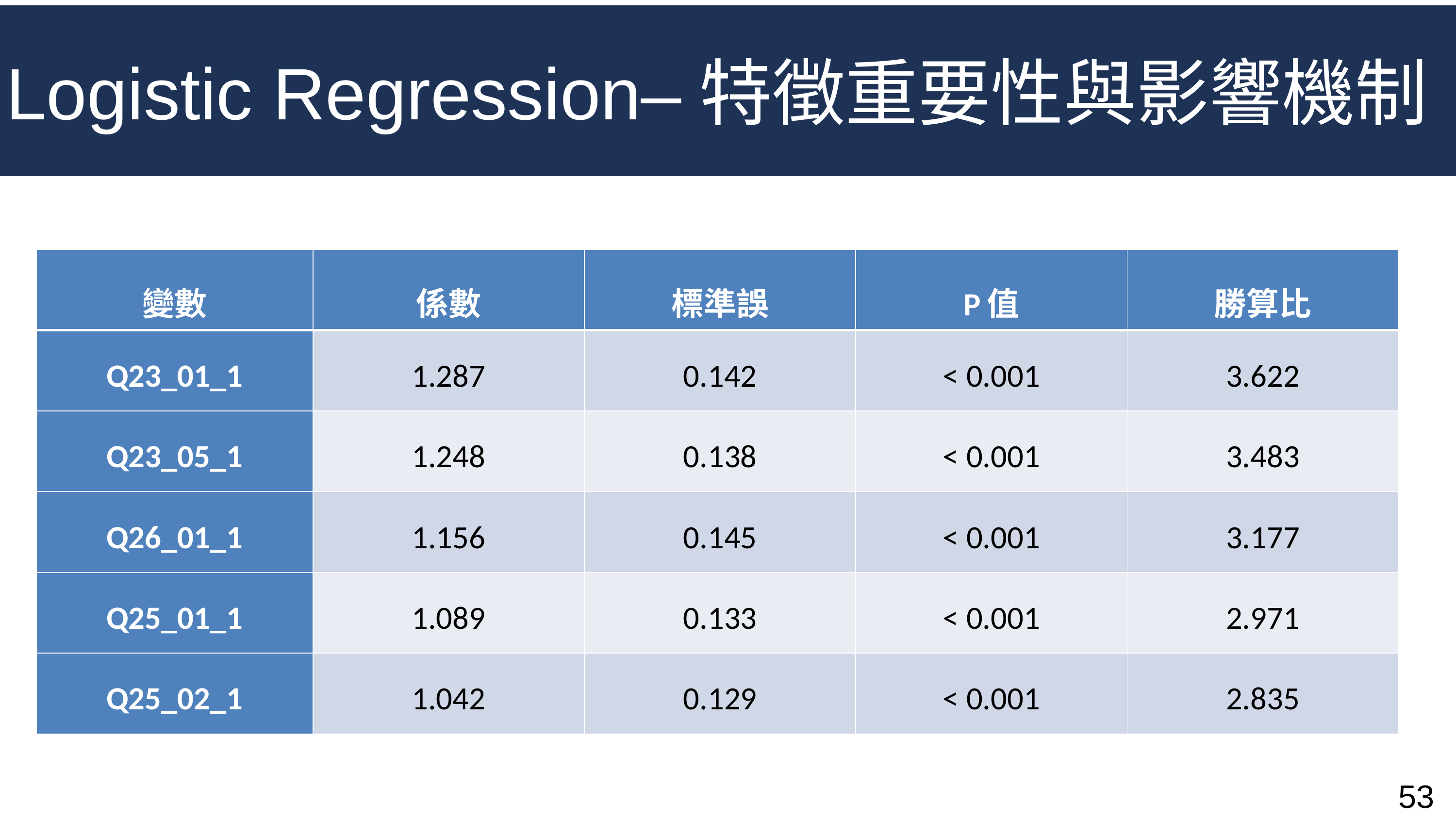

Logistic Regression–特徵重要性與影響機制
| 變數 | 係數 | 標準誤 | P值 | 勝算比 |
| --- | --- | --- | --- | --- |
| Q23\_01\_1 | 1.287 | 0.142 | < 0.001 | 3.622 |
| Q23\_05\_1 | 1.248 | 0.138 | < 0.001 | 3.483 |
| Q26\_01\_1 | 1.156 | 0.145 | < 0.001 | 3.177 |
| Q25\_01\_1 | 1.089 | 0.133 | < 0.001 | 2.971 |
| Q25\_02\_1 | 1.042 | 0.129 | < 0.001 | 2.835 |
53